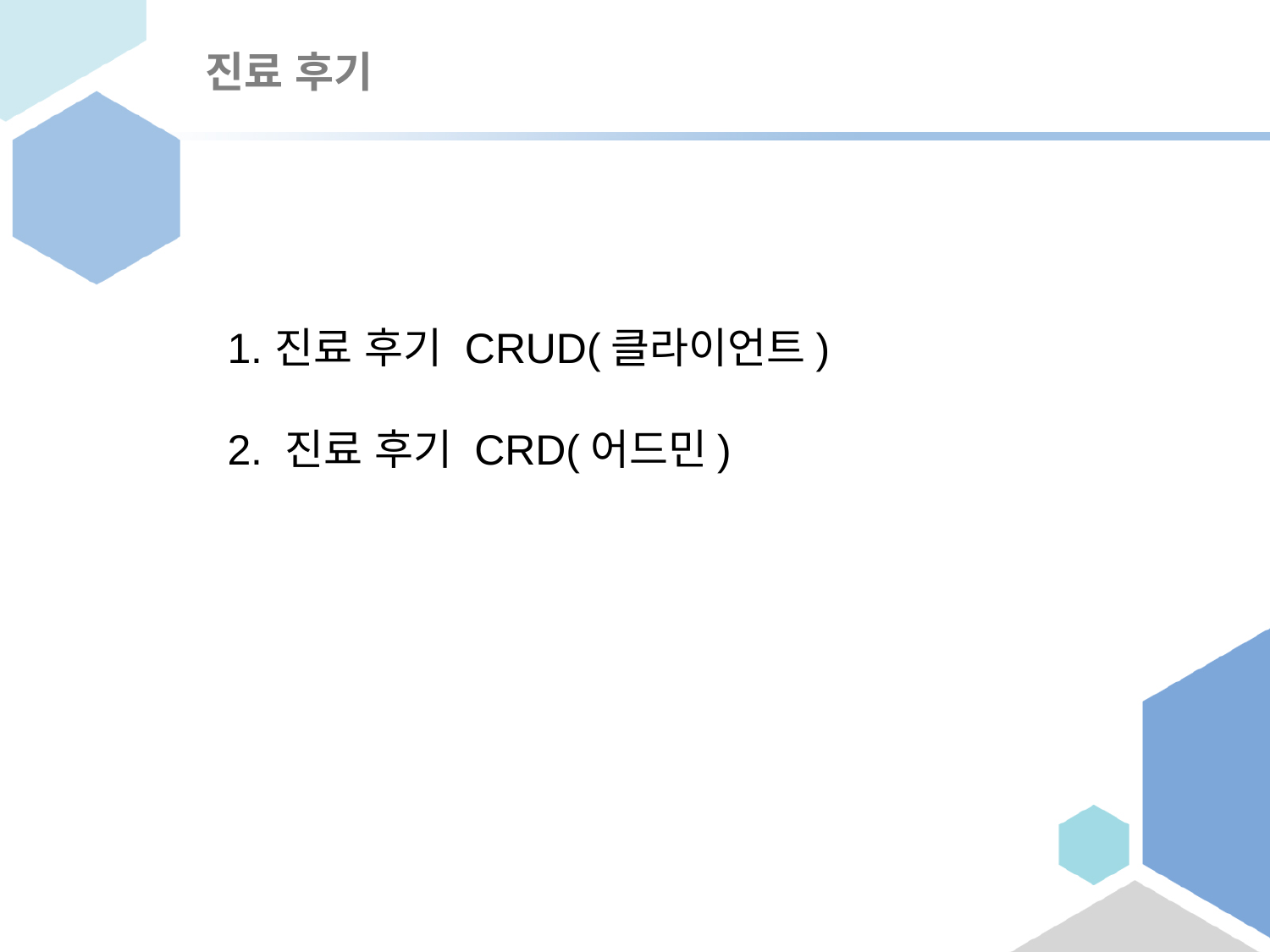

# 진료 후기

진료 후기 CRUD(클라이언트)

2. 진료 후기 CRD(어드민)